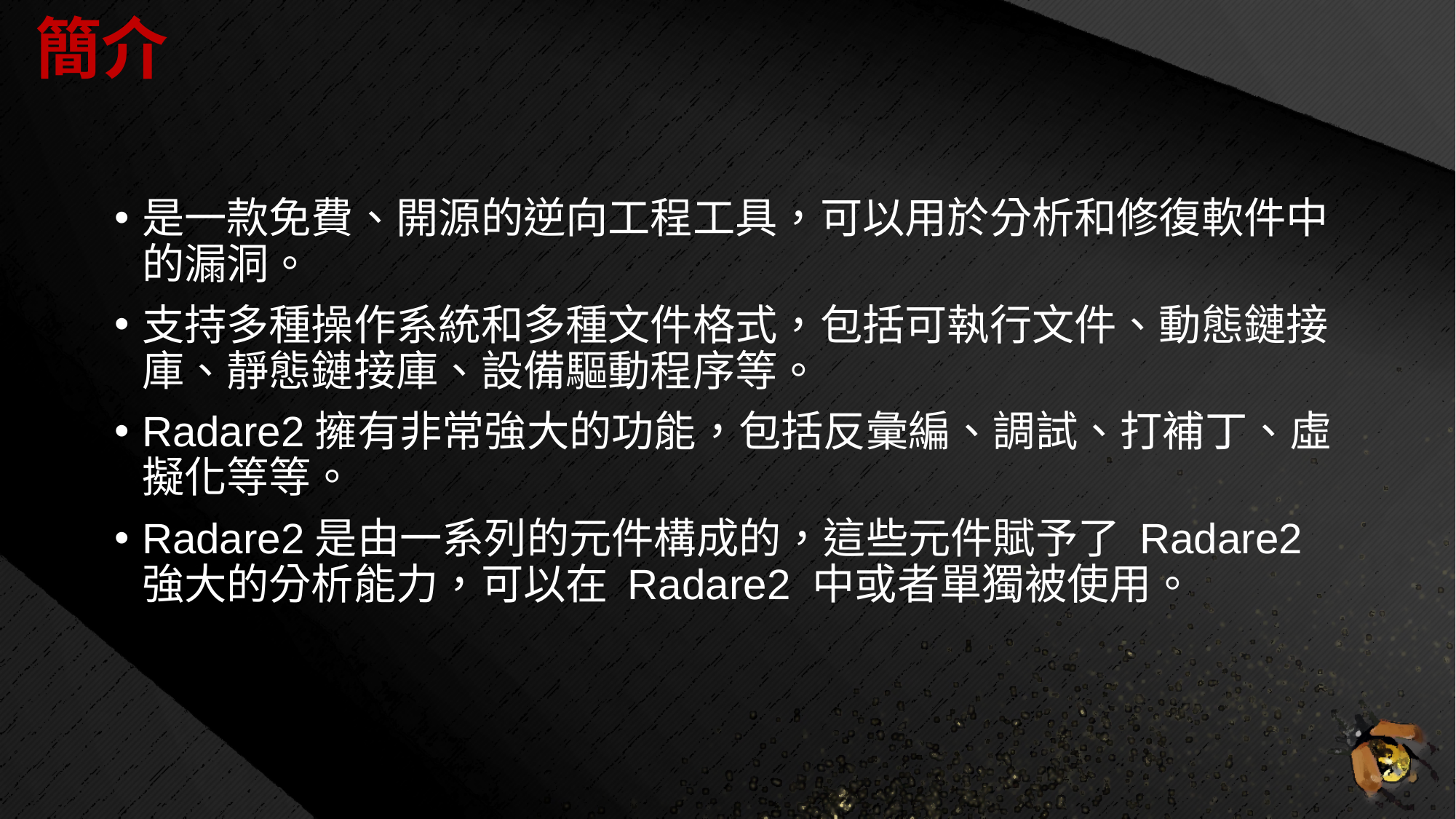

# 簡介
是一款免費、開源的逆向工程工具，可以用於分析和修復軟件中的漏洞。
支持多種操作系統和多種文件格式，包括可執行文件、動態鏈接庫、靜態鏈接庫、設備驅動程序等。
Radare2擁有非常強大的功能，包括反彙編、調試、打補丁、虛擬化等等。
Radare2是由一系列的元件構成的，這些元件賦予了 Radare2 強大的分析能力，可以在 Radare2 中或者單獨被使用。